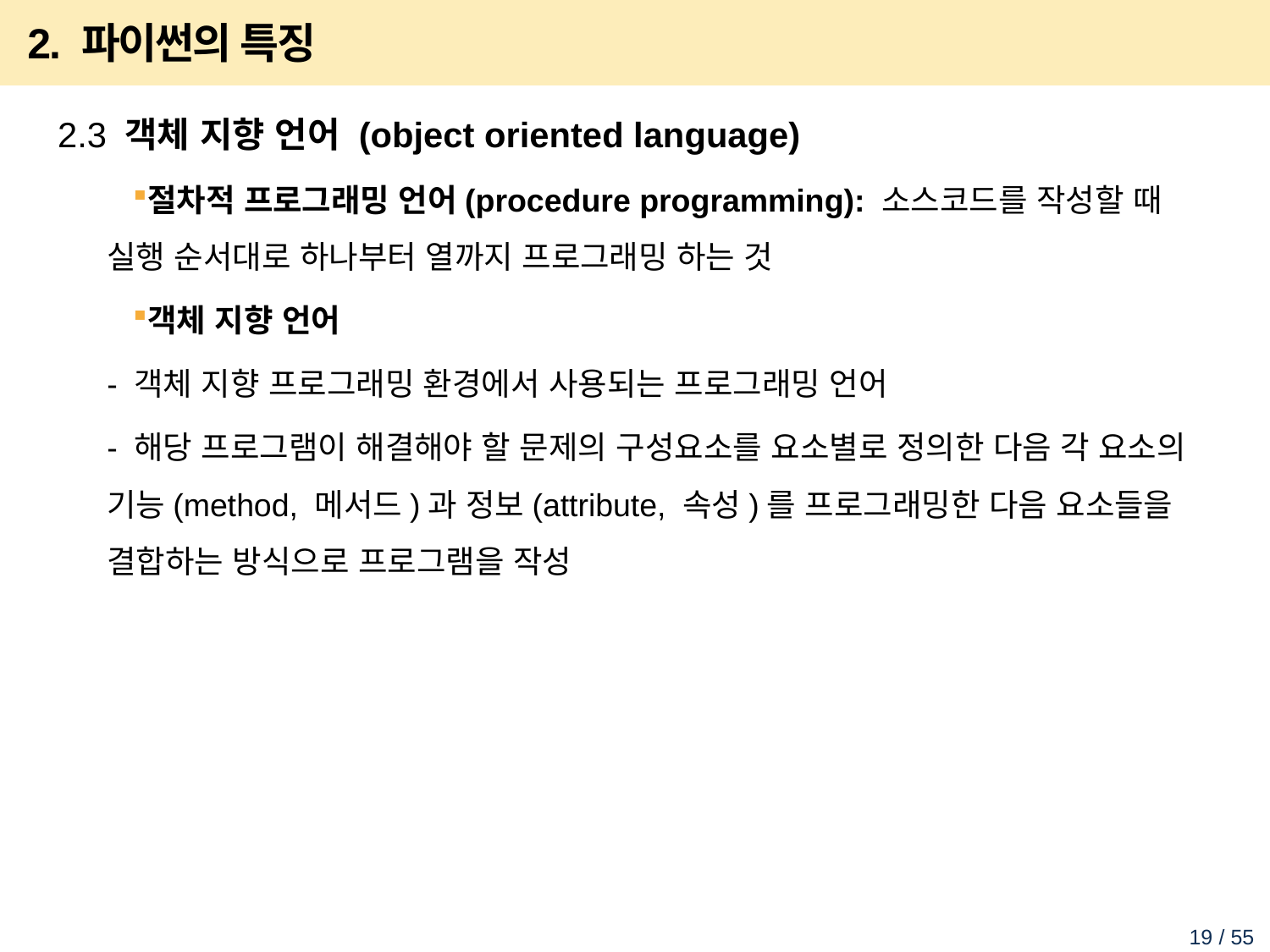

# 2. 파이썬의 특징
2.3 객체 지향 언어 (object oriented language)
절차적 프로그래밍 언어(procedure programming): 소스코드를 작성할 때 실행 순서대로 하나부터 열까지 프로그래밍 하는 것
객체 지향 언어
- 객체 지향 프로그래밍 환경에서 사용되는 프로그래밍 언어
- 해당 프로그램이 해결해야 할 문제의 구성요소를 요소별로 정의한 다음 각 요소의 기능(method, 메서드)과 정보(attribute, 속성)를 프로그래밍한 다음 요소들을 결합하는 방식으로 프로그램을 작성